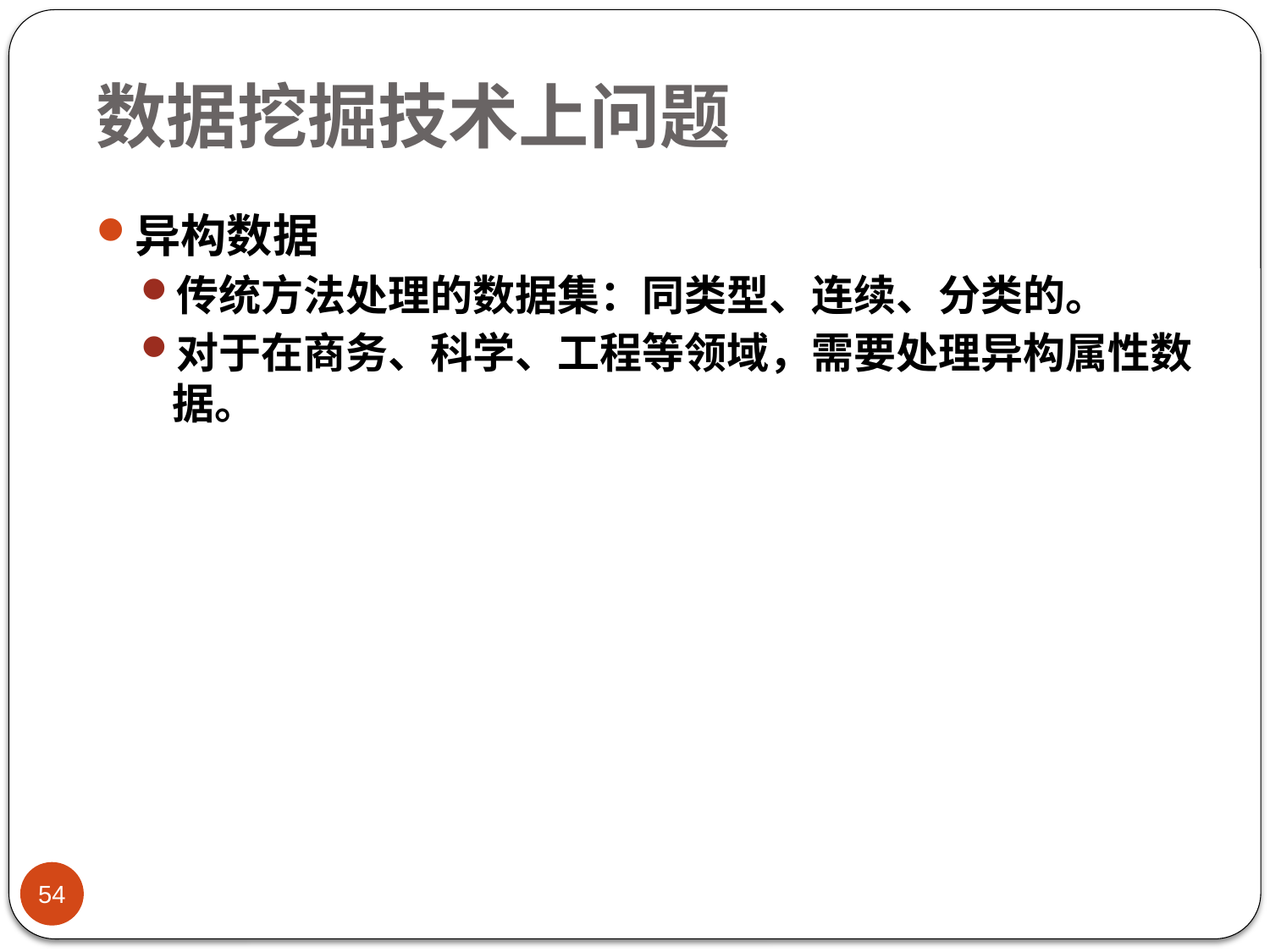

# 数据挖掘技术上问题
异构数据
传统方法处理的数据集：同类型、连续、分类的。
对于在商务、科学、工程等领域，需要处理异构属性数据。
54